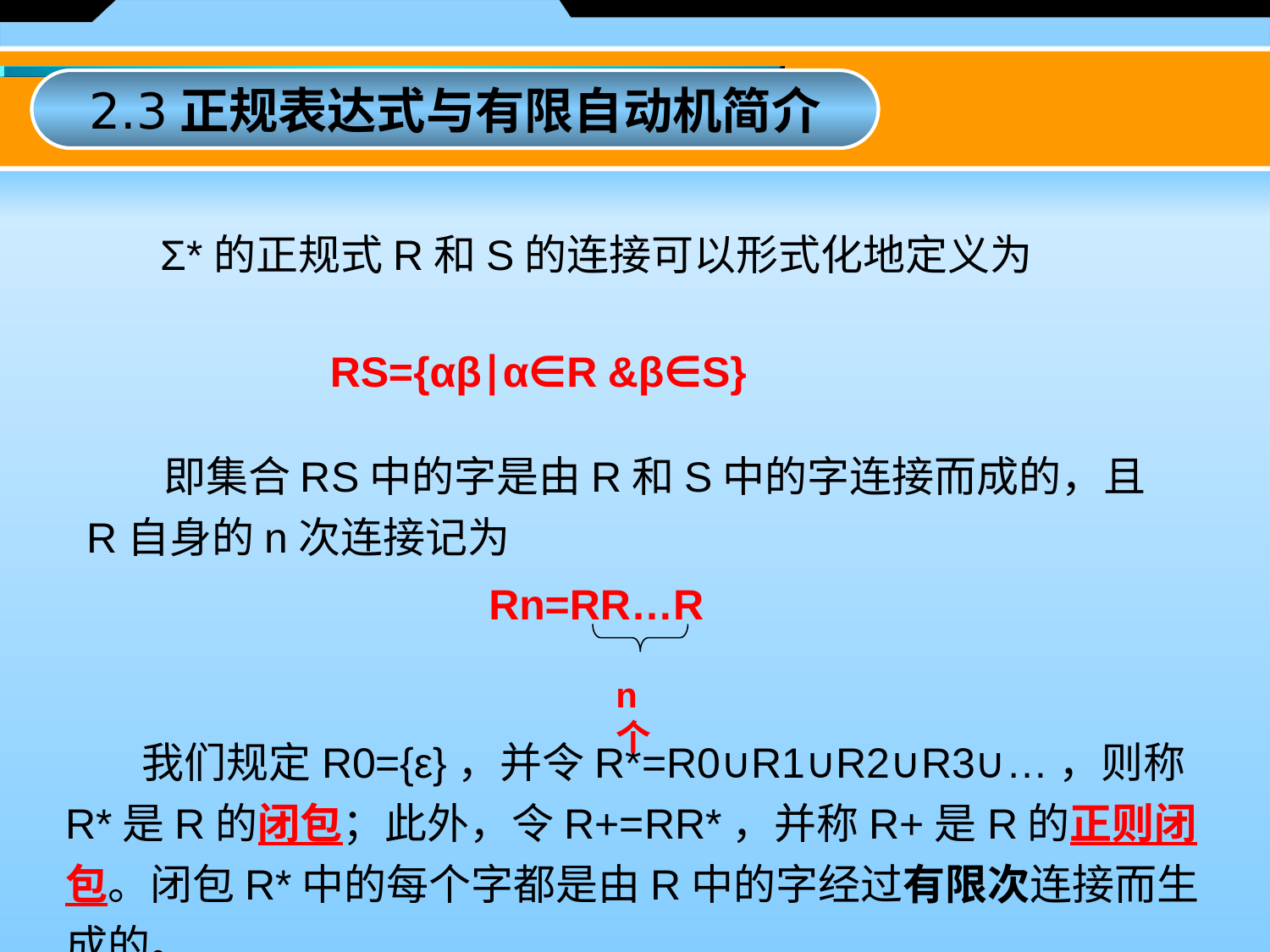

2.3正规表达式与有限自动机简介
Σ*的正规式R和S的连接可以形式化地定义为
RS={αβ∣α∈R &β∈S}
       即集合RS中的字是由R和S中的字连接而成的，且R自身的n次连接记为
Rn=RR…R

n个
       我们规定R0={ε}，并令R*=R0∪R1∪R2∪R3∪…，则称R*是R的闭包；此外，令R+=RR*，并称R+是R的正则闭包。闭包R*中的每个字都是由R中的字经过有限次连接而生成的。